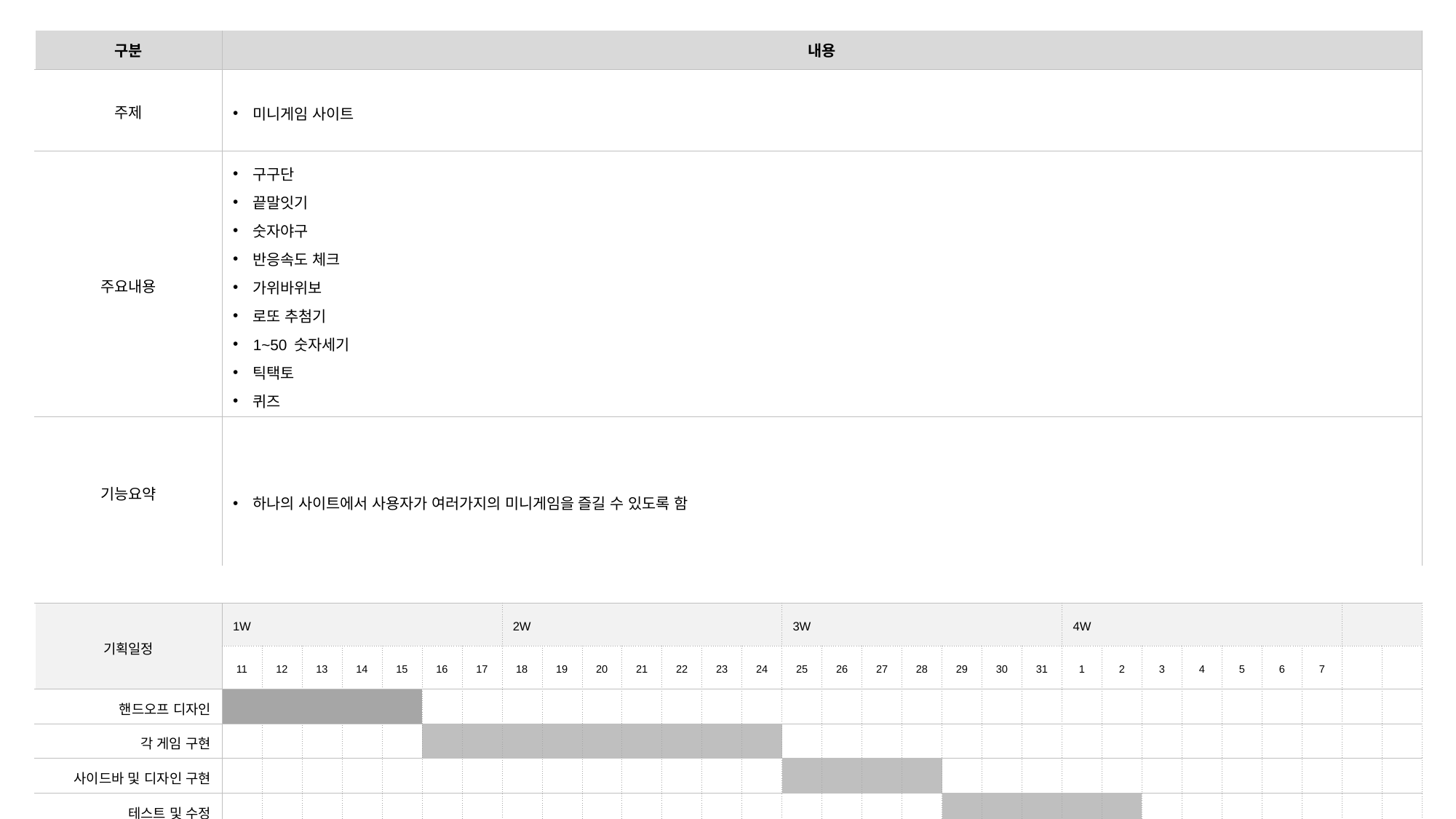

| 구분 | 내용 |  |  |  |  |  |  |  |  |  |  |  |  |  |  |  |  |  |  |  |  |  |  |  |  |  |  |  |  |  |
| --- | --- | --- | --- | --- | --- | --- | --- | --- | --- | --- | --- | --- | --- | --- | --- | --- | --- | --- | --- | --- | --- | --- | --- | --- | --- | --- | --- | --- | --- | --- |
| 주제 | 미니게임 사이트 |  |  |  |  |  |  |  |  |  |  |  |  |  |  |  |  |  |  |  |  |  |  |  |  |  |  |  |  |  |
| 주요내용 | 구구단 끝말잇기 숫자야구 반응속도 체크 가위바위보 로또 추첨기 1~50 숫자세기 틱택토 퀴즈 |  |  |  |  |  |  |  |  |  |  |  |  |  |  |  |  |  |  |  |  |  |  |  |  |  |  |  |  |  |
| 기능요약 | 하나의 사이트에서 사용자가 여러가지의 미니게임을 즐길 수 있도록 함 |  |  |  |  |  |  |  |  |  |  |  |  |  |  |  |  |  |  |  |  |  |  |  |  |  |  |  |  |  |
|  |  |  |  |  |  |  |  |  |  |  |  |  |  |  |  |  |  |  |  |  |  |  |  |  |  |  |  |  |  |  |
| 기획일정 | 1W |  |  |  |  |  |  | 2W |  |  |  |  |  |  | 3W |  |  |  |  |  |  | 4W |  |  |  |  |  |  |  |  |
|  | 11 | 12 | 13 | 14 | 15 | 16 | 17 | 18 | 19 | 20 | 21 | 22 | 23 | 24 | 25 | 26 | 27 | 28 | 29 | 30 | 31 | 1 | 2 | 3 | 4 | 5 | 6 | 7 |  |  |
| 핸드오프 디자인 |  |  |  |  |  |  |  |  |  |  |  |  |  |  |  |  |  |  |  |  |  |  |  |  |  |  |  |  |  |  |
| 각 게임 구현 |  |  |  |  |  |  |  |  |  |  |  |  |  |  |  |  |  |  |  |  |  |  |  |  |  |  |  |  |  |  |
| 사이드바 및 디자인 구현 |  |  |  |  |  |  |  |  |  |  |  |  |  |  |  |  |  |  |  |  |  |  |  |  |  |  |  |  |  |  |
| 테스트 및 수정 |  |  |  |  |  |  |  |  |  |  |  |  |  |  |  |  |  |  |  |  |  |  |  |  |  |  |  |  |  |  |
| 최종구현 |  |  |  |  |  |  |  |  |  |  |  |  |  |  |  |  |  |  |  |  |  |  |  |  |  |  |  |  |  |  |